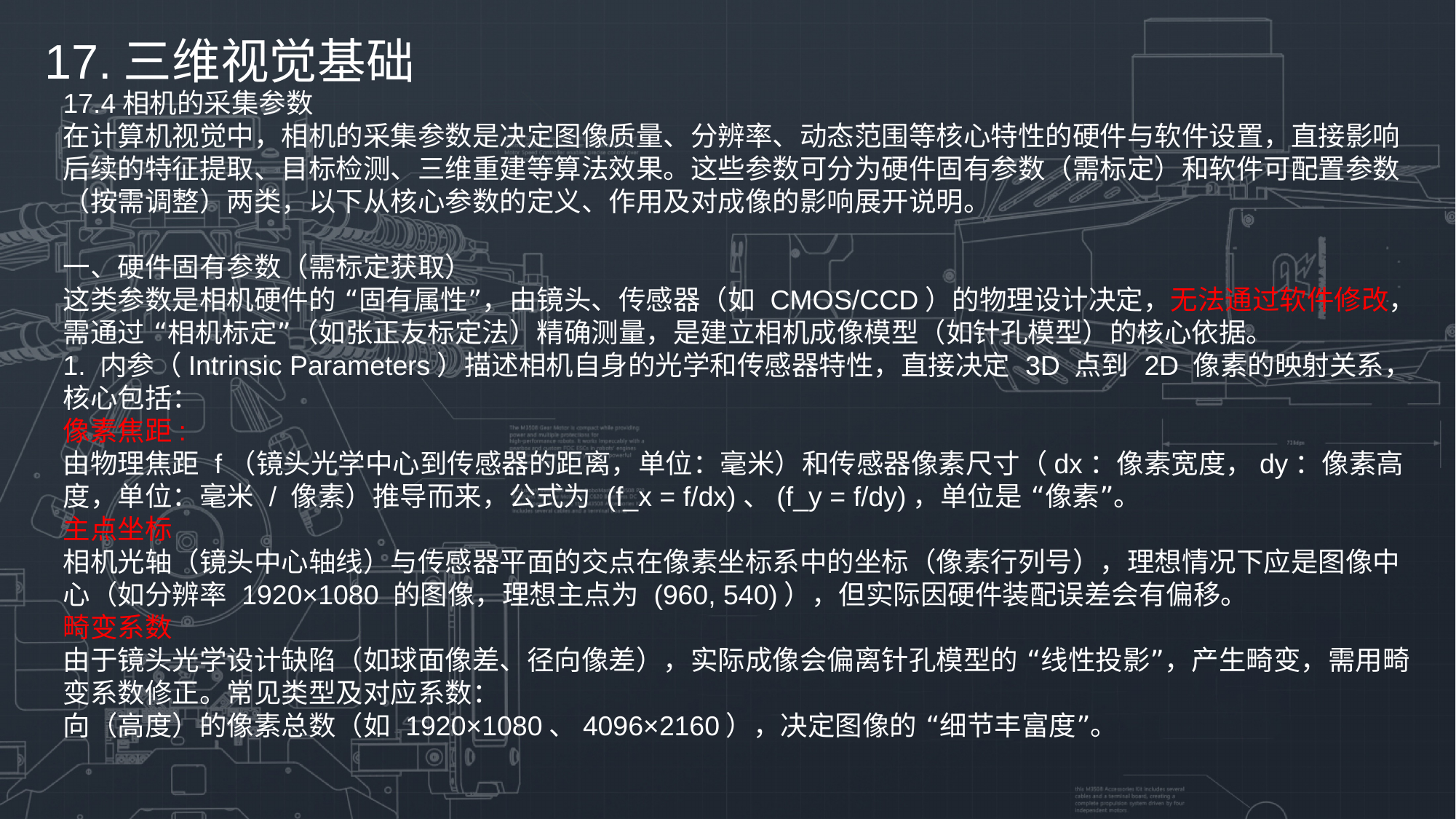

17.三维视觉基础
17.4相机的采集参数
在计算机视觉中，相机的采集参数是决定图像质量、分辨率、动态范围等核心特性的硬件与软件设置，直接影响后续的特征提取、目标检测、三维重建等算法效果。这些参数可分为硬件固有参数（需标定）和软件可配置参数（按需调整）两类，以下从核心参数的定义、作用及对成像的影响展开说明。

一、硬件固有参数（需标定获取）
这类参数是相机硬件的 “固有属性”，由镜头、传感器（如 CMOS/CCD）的物理设计决定，无法通过软件修改，需通过 “相机标定”（如张正友标定法）精确测量，是建立相机成像模型（如针孔模型）的核心依据。
1. 内参（Intrinsic Parameters）描述相机自身的光学和传感器特性，直接决定 3D 点到 2D 像素的映射关系，核心包括：
像素焦距:
由物理焦距 f（镜头光学中心到传感器的距离，单位：毫米）和传感器像素尺寸（dx：像素宽度，dy：像素高度，单位：毫米 / 像素）推导而来，公式为 (f_x = f/dx)、(f_y = f/dy)，单位是 “像素”。
主点坐标
相机光轴（镜头中心轴线）与传感器平面的交点在像素坐标系中的坐标（像素行列号），理想情况下应是图像中心（如分辨率 1920×1080 的图像，理想主点为 (960, 540)），但实际因硬件装配误差会有偏移。
畸变系数
由于镜头光学设计缺陷（如球面像差、径向像差），实际成像会偏离针孔模型的 “线性投影”，产生畸变，需用畸变系数修正。常见类型及对应系数：
向（高度）的像素总数（如 1920×1080、4096×2160），决定图像的 “细节丰富度”。